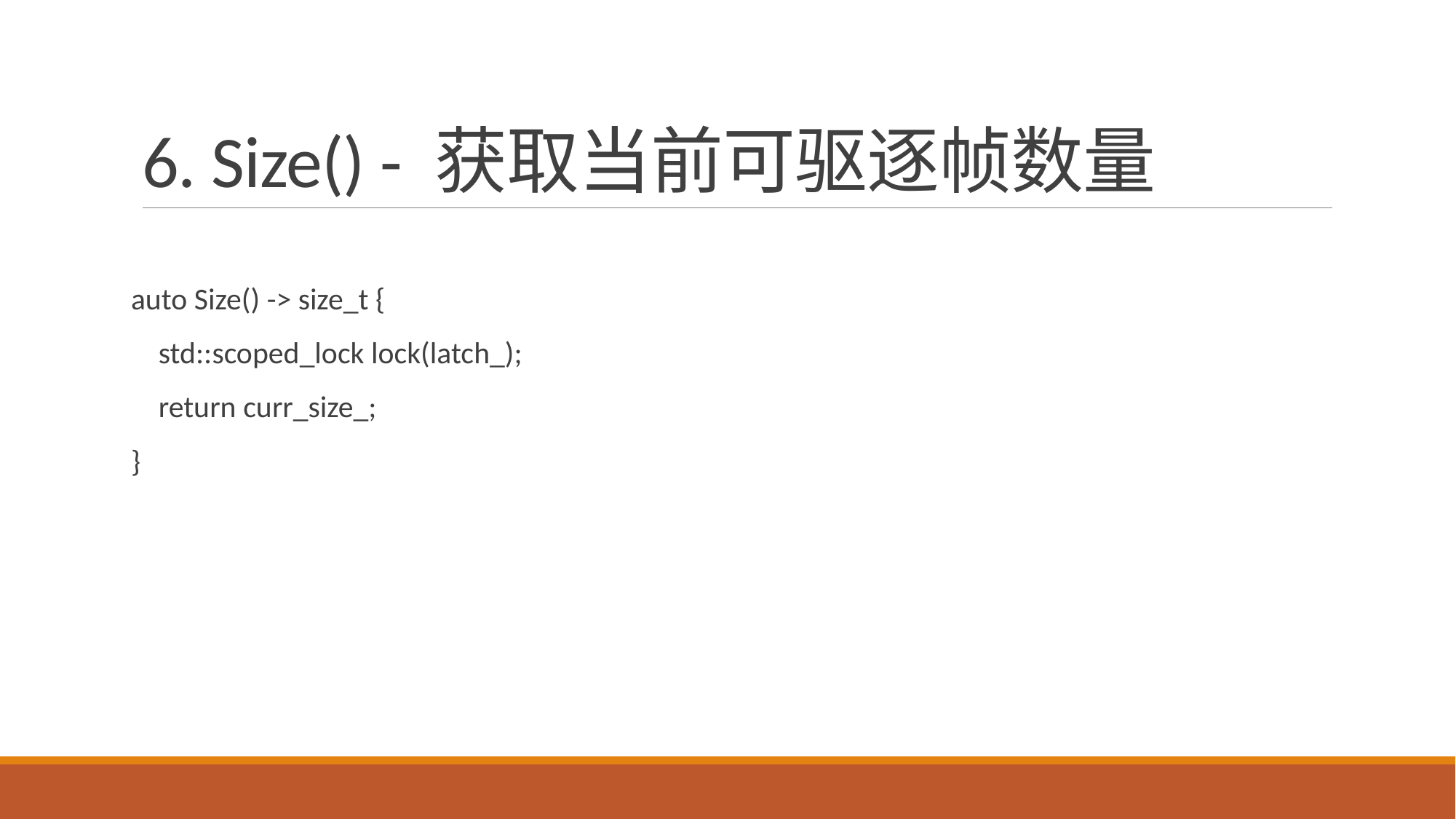

# 6. Size() - 获取当前可驱逐帧数量

auto Size() -> size_t {
    std::scoped_lock lock(latch_);
    return curr_size_;
}